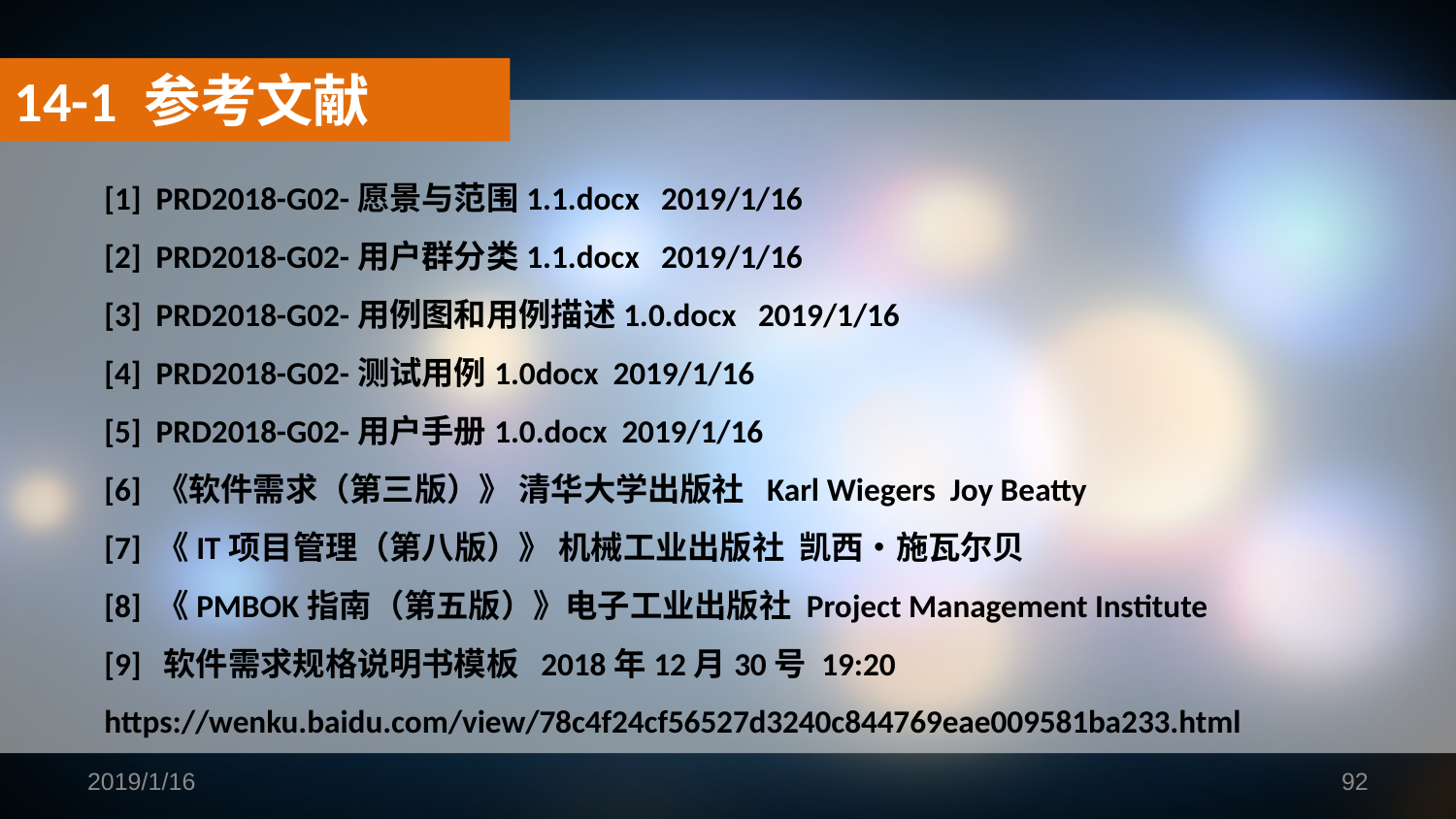

14-1 参考文献

[1]  PRD2018-G02-愿景与范围1.1.docx   2019/1/16
[2]  PRD2018-G02-用户群分类1.1.docx   2019/1/16
[3]  PRD2018-G02-用例图和用例描述1.0.docx   2019/1/16
[4]  PRD2018-G02-测试用例1.0docx  2019/1/16
[5]  PRD2018-G02-用户手册1.0.docx  2019/1/16
[6] 《软件需求（第三版）》 清华大学出版社  Karl Wiegers  Joy Beatty
[7] 《IT项目管理（第八版）》 机械工业出版社  凯西•施瓦尔贝
[8] 《PMBOK指南（第五版）》电子工业出版社 Project Management Institute
[9]  软件需求规格说明书模板	2018年12月30号 19:20
https://wenku.baidu.com/view/78c4f24cf56527d3240c844769eae009581ba233.html

2019/1/16
92